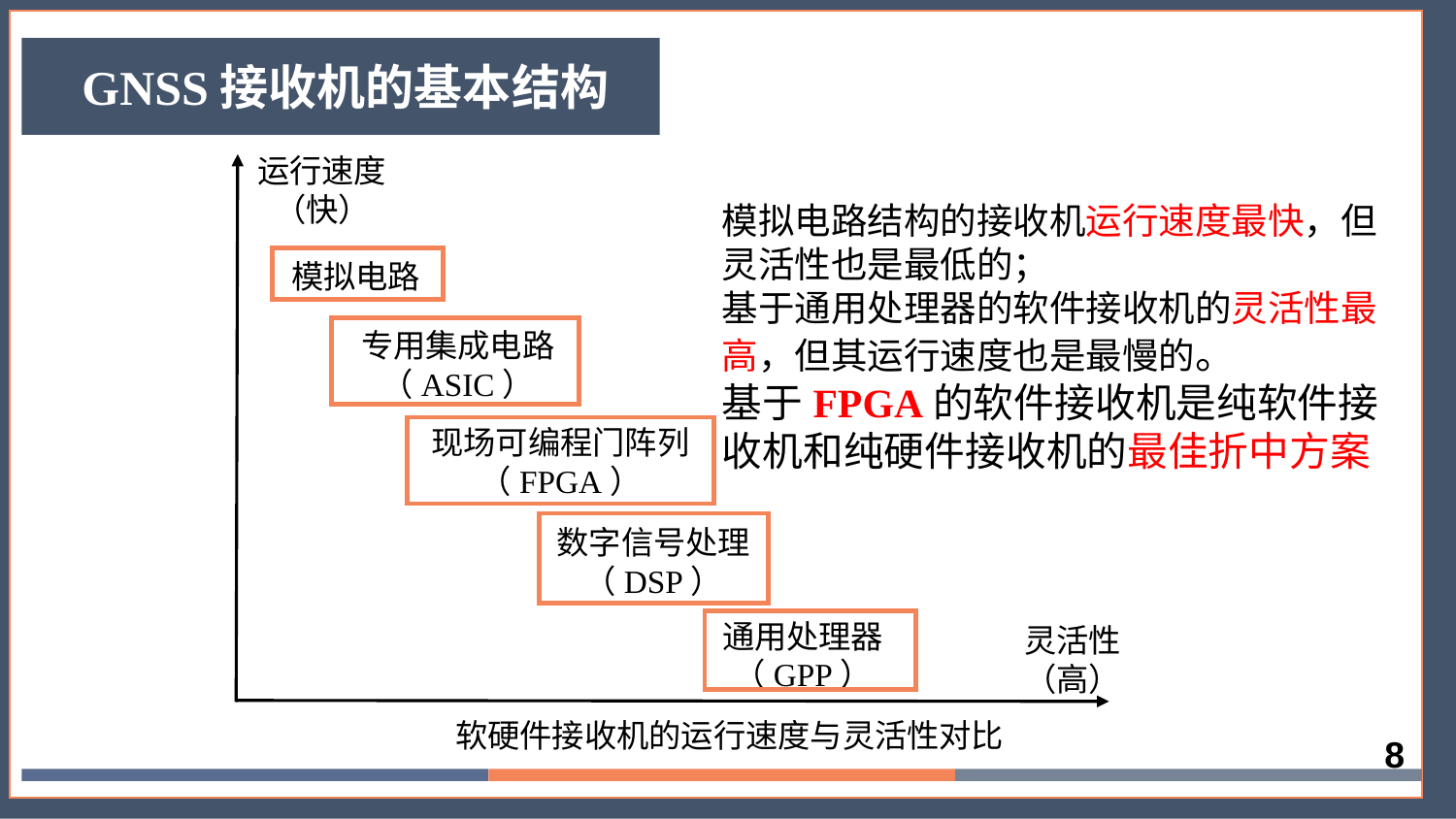

/

GNSS接收机的基本结构
运行速度
（快）
模拟电路结构的接收机运行速度最快，但灵活性也是最低的；
基于通用处理器的软件接收机的灵活性最高，但其运行速度也是最慢的。
基于FPGA的软件接收机是纯软件接收机和纯硬件接收机的最佳折中方案

模拟电路

专用集成电路
（ASIC）
现场可编程门阵列
（FPGA）

数字信号处理
（DSP）
通用处理器
（GPP）

灵活性
（高）
软硬件接收机的运行速度与灵活性对比
8